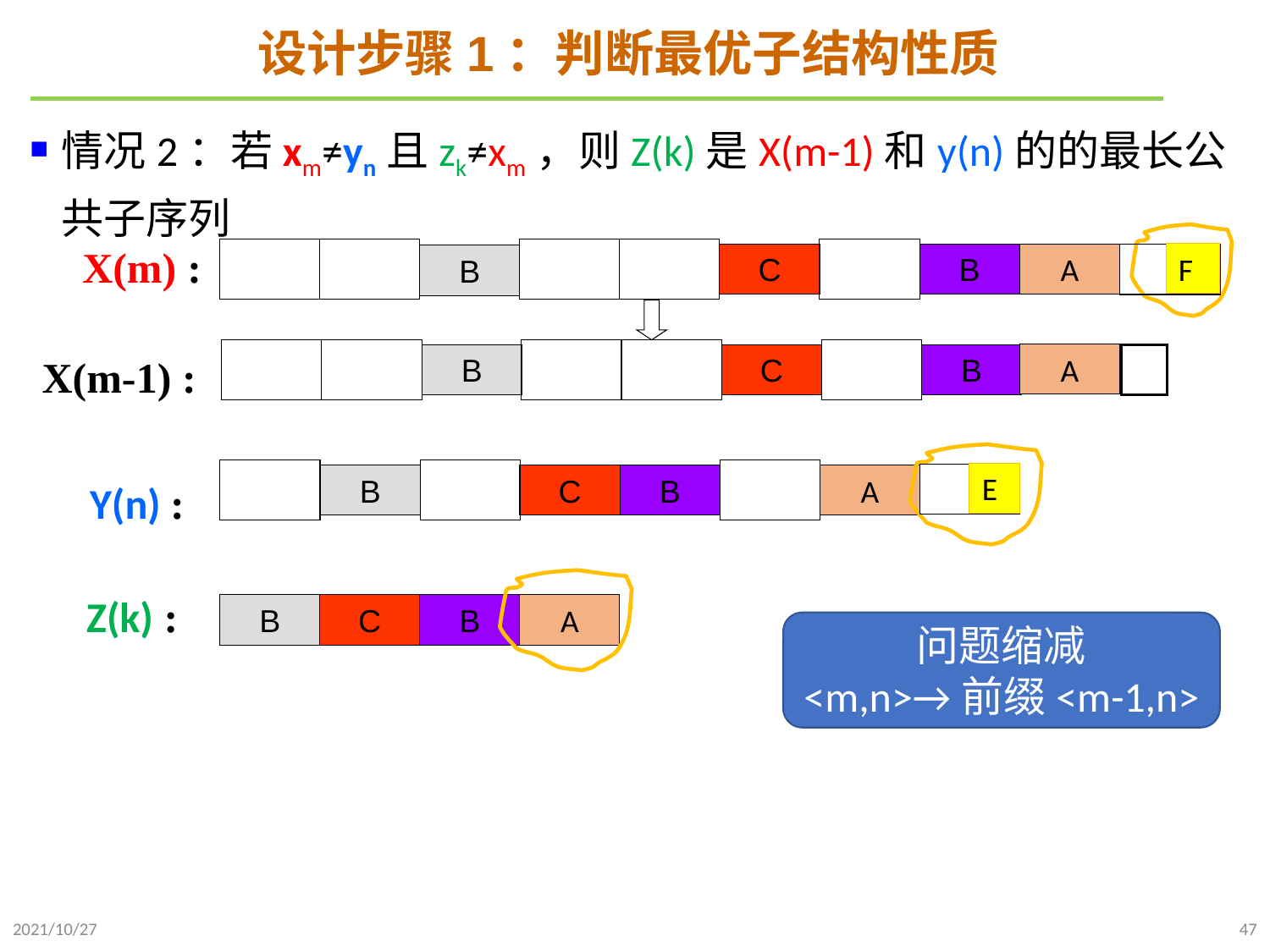

# 设计步骤1：判断最优子结构性质
情况2：若xm≠yn且zk≠xm，则Z(k)是X(m-1)和y(n)的的最长公共子序列

X(m) :

F
C
B
A
B

A
B
C
B
X(m-1) :

E
B
C
B
A

Y(n) :

    Z(k) :
B
C
B
A
问题缩减
<m,n>→前缀<m-1,n>

2021/10/27
47